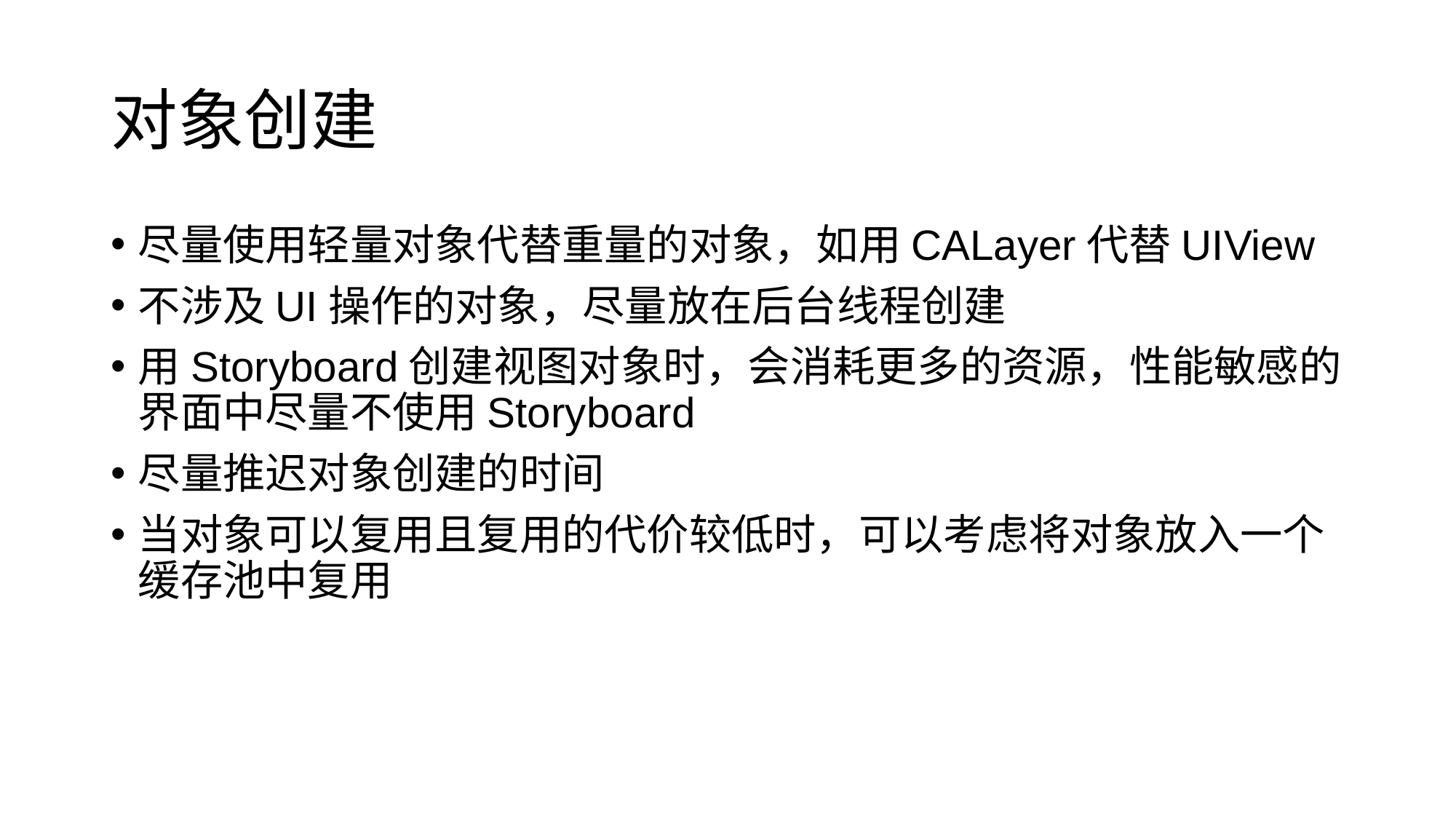

# 对象创建
尽量使用轻量对象代替重量的对象，如用CALayer代替UIView
不涉及UI操作的对象，尽量放在后台线程创建
用Storyboard创建视图对象时，会消耗更多的资源，性能敏感的界面中尽量不使用Storyboard
尽量推迟对象创建的时间
当对象可以复用且复用的代价较低时，可以考虑将对象放入一个缓存池中复用